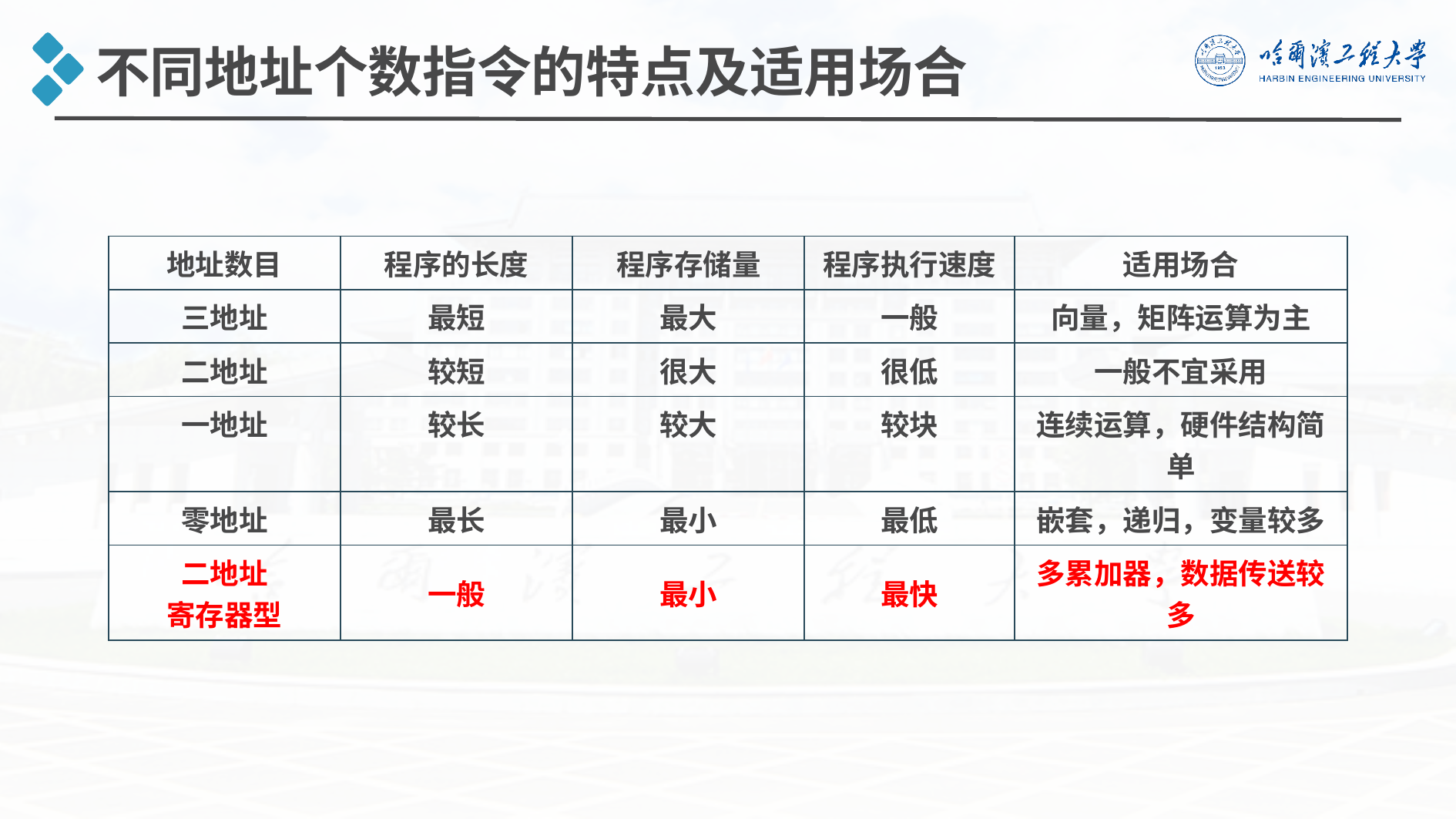

不同地址个数指令的特点及适用场合

| 地址数目 | 程序的长度 | 程序存储量 | 程序执行速度 | 适用场合 |
| --- | --- | --- | --- | --- |
| 三地址 | 最短 | 最大 | 一般 | 向量，矩阵运算为主 |
| 二地址 | 较短 | 很大 | 很低 | 一般不宜采用 |
| 一地址 | 较长 | 较大 | 较块 | 连续运算，硬件结构简单 |
| 零地址 | 最长 | 最小 | 最低 | 嵌套，递归，变量较多 |
| 二地址 寄存器型 | 一般 | 最小 | 最快 | 多累加器，数据传送较多 |